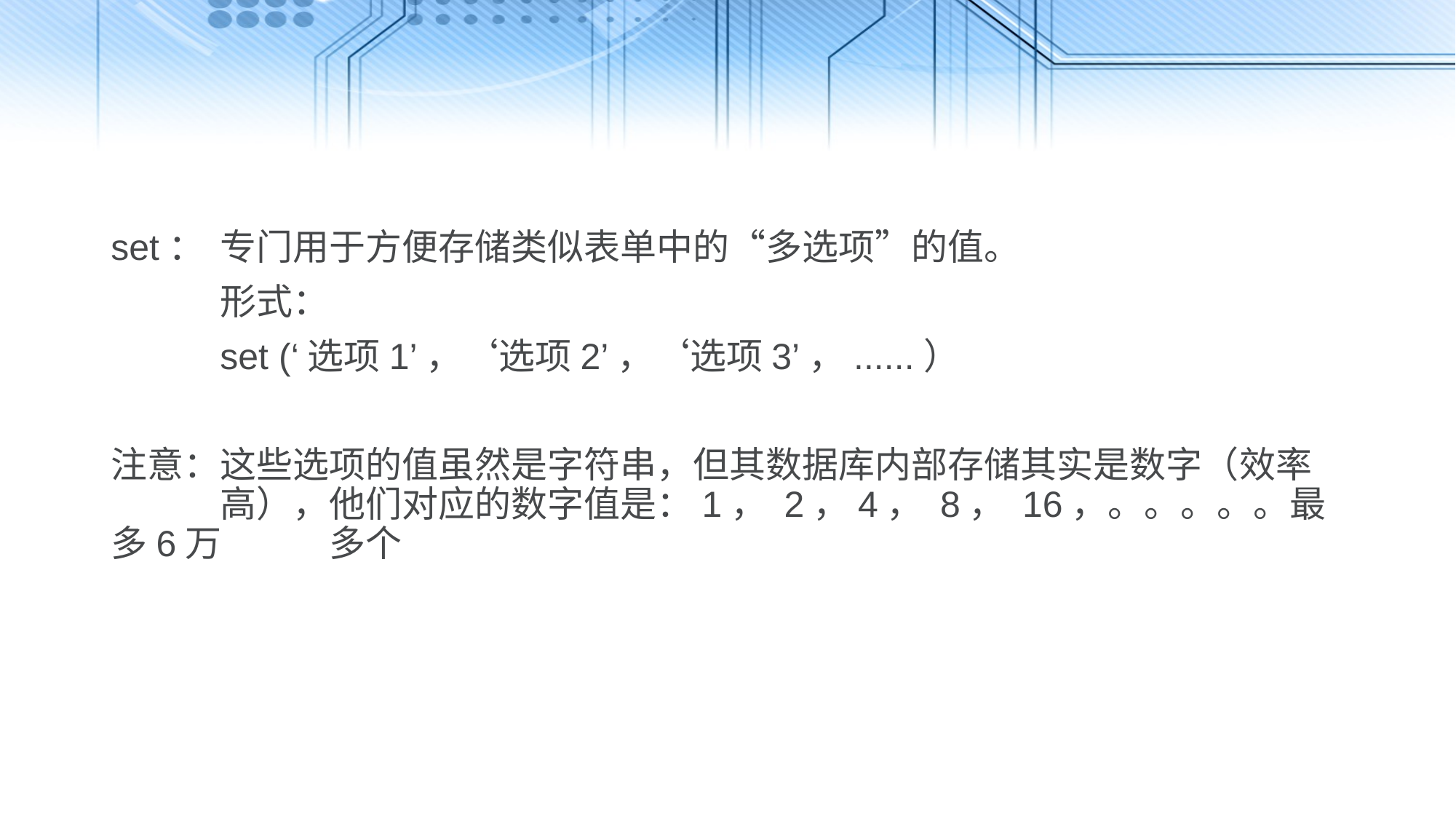

set：	专门用于方便存储类似表单中的“多选项”的值。
	形式：
	set (‘选项1’，‘选项2’，‘选项3’，......）

注意：这些选项的值虽然是字符串，但其数据库内部存储其实是数字（效率	高），他们对应的数字值是：1， 2，4， 8， 16，。。。。。最多6万	多个